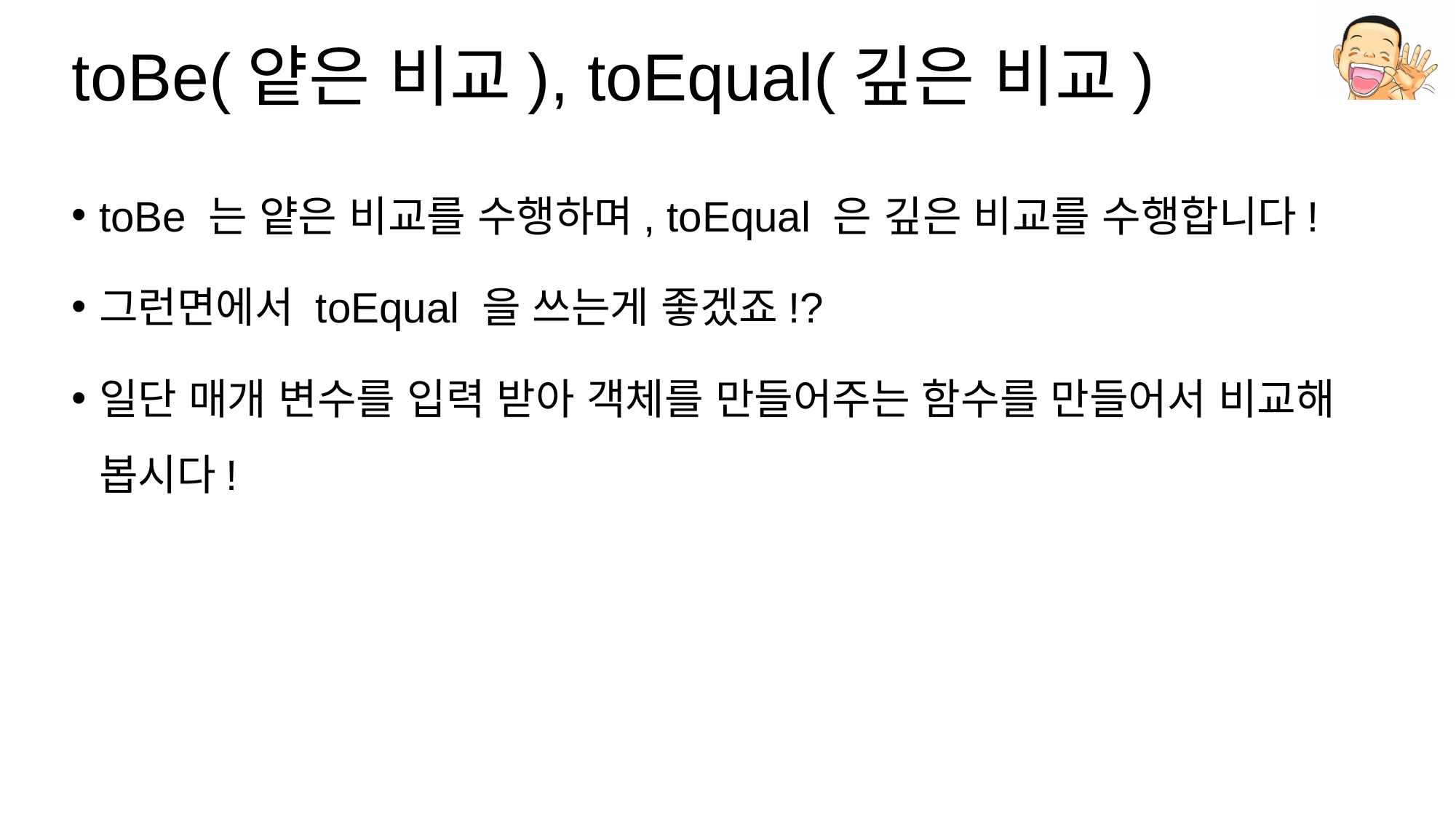

# toBe(얕은 비교), toEqual(깊은 비교)
toBe 는 얕은 비교를 수행하며, toEqual 은 깊은 비교를 수행합니다!
그런면에서 toEqual 을 쓰는게 좋겠죠!?
일단 매개 변수를 입력 받아 객체를 만들어주는 함수를 만들어서 비교해 봅시다!